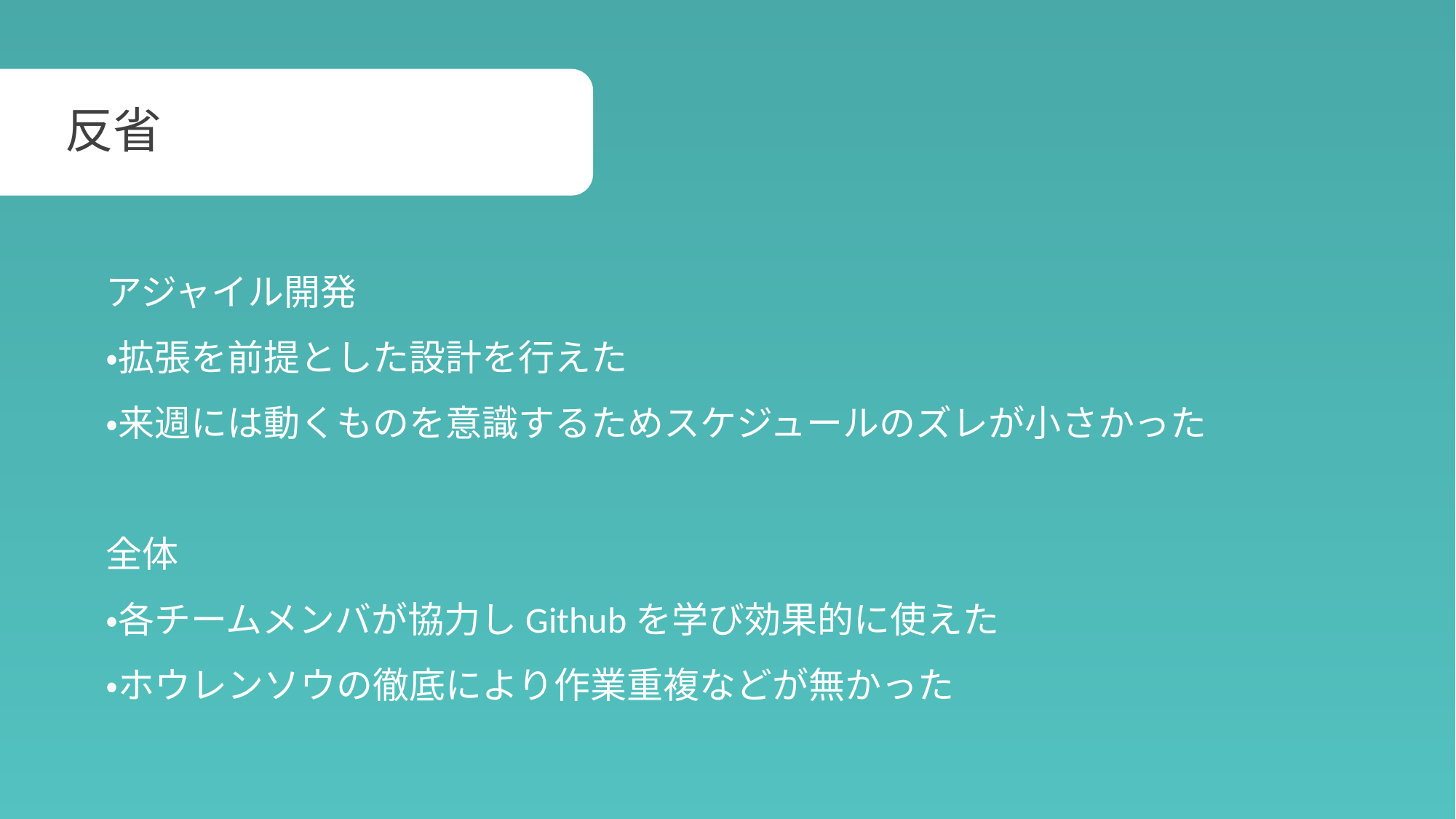

反省
アジャイル開発
・拡張を前提とした設計を行えた
・来週には動くものを意識するためスケジュールのズレが小さかった

全体
・各チームメンバが協力しGithubを学び効果的に使えた
・ホウレンソウの徹底により作業重複などが無かった